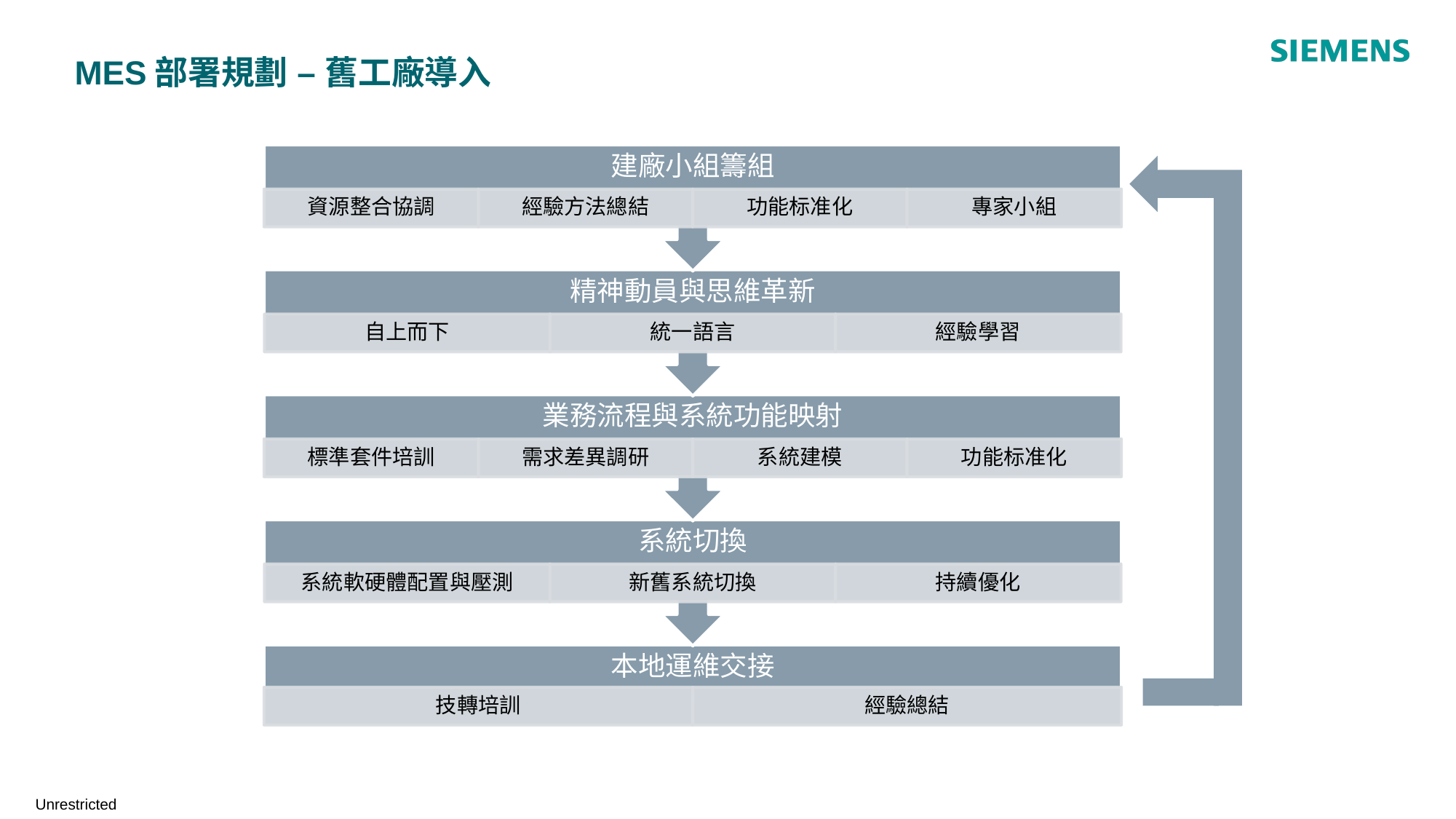

# MES部署規劃 – 舊工廠導入

建廠小組籌組

資源整合協調

經驗方法總結

功能标准化

專家小組

精神動員與思維革新

自上而下

統一語言

經驗學習

業務流程與系統功能映射

標準套件培訓

需求差異調研

系統建模

功能标准化

系統切換

系統軟硬體配置與壓測

新舊系統切換

持續優化

本地運維交接

技轉培訓

經驗總結

Unrestricted